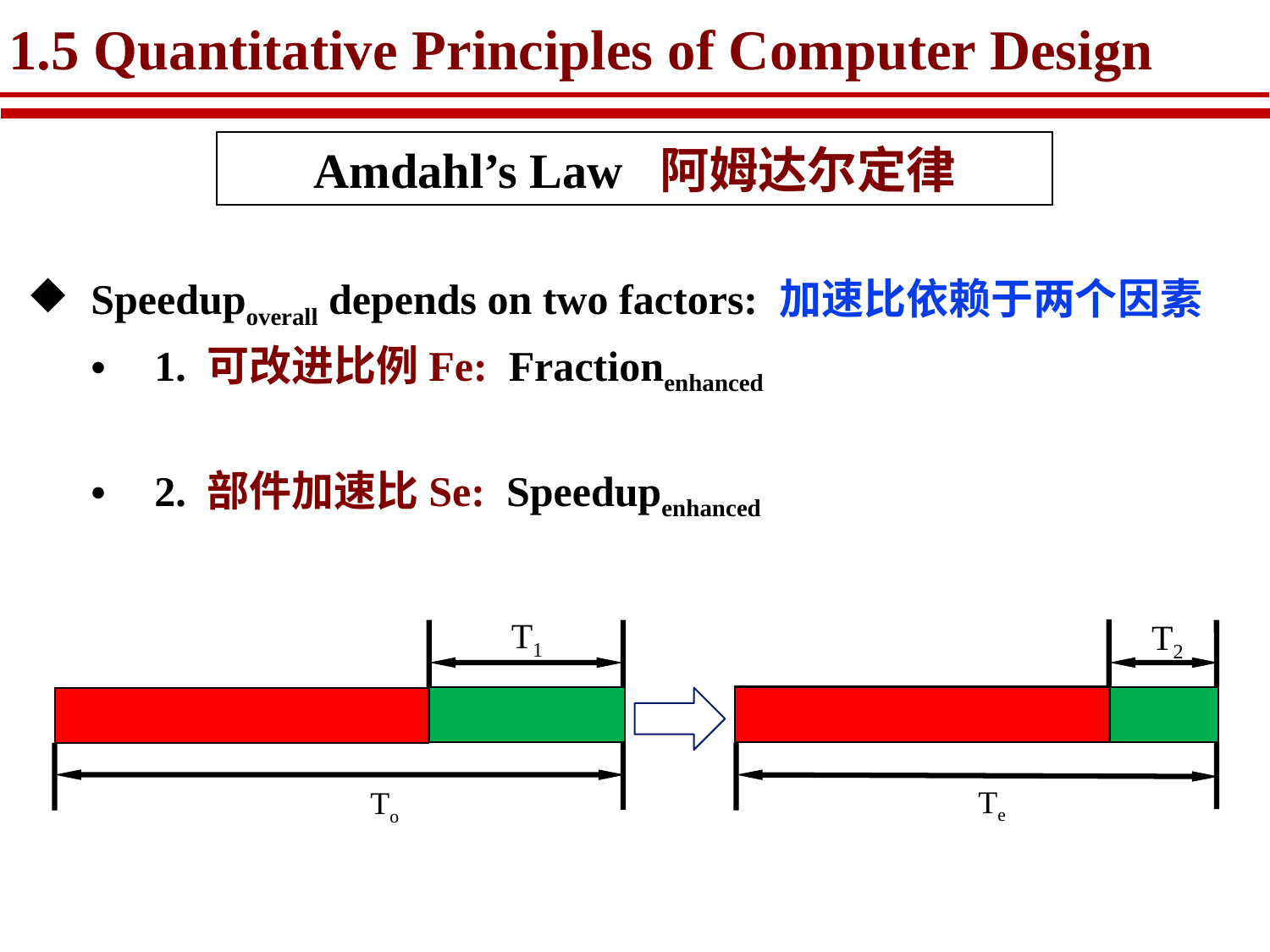

# 1.5 Quantitative Principles of Computer Design
Amdahl’s Law  阿姆达尔定律
Speedupoverall depends on two factors: 加速比依赖于两个因素
1. 可改进比例Fe:  Fractionenhanced

2. 部件加速比Se:  Speedupenhanced
T1

To
T2

Te